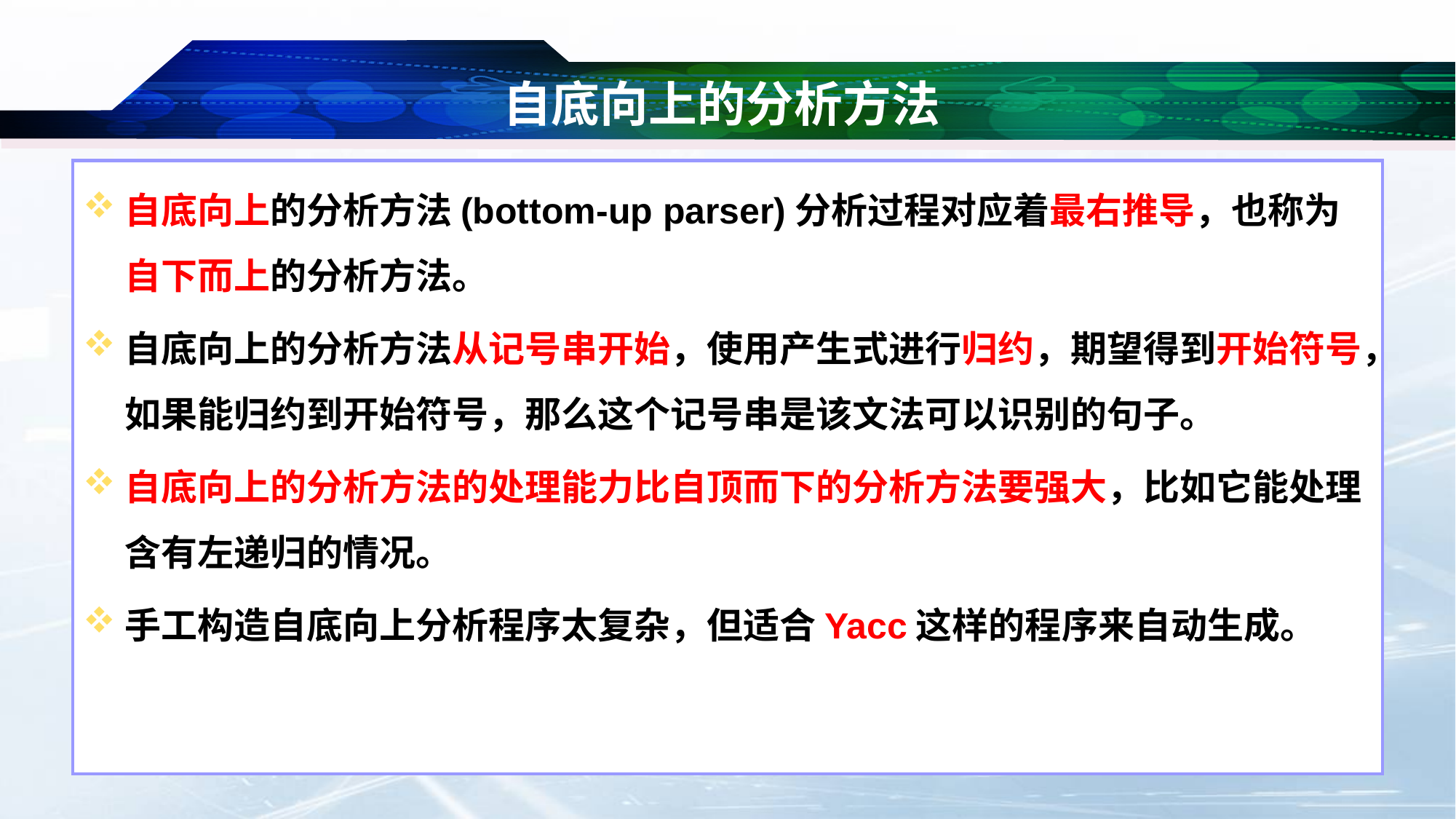

# 自底向上的分析方法
自底向上的分析方法(bottom-up parser)分析过程对应着最右推导，也称为自下而上的分析方法。
自底向上的分析方法从记号串开始，使用产生式进行归约，期望得到开始符号，如果能归约到开始符号，那么这个记号串是该文法可以识别的句子。
自底向上的分析方法的处理能力比自顶而下的分析方法要强大，比如它能处理含有左递归的情况。
手工构造自底向上分析程序太复杂，但适合Yacc这样的程序来自动生成。